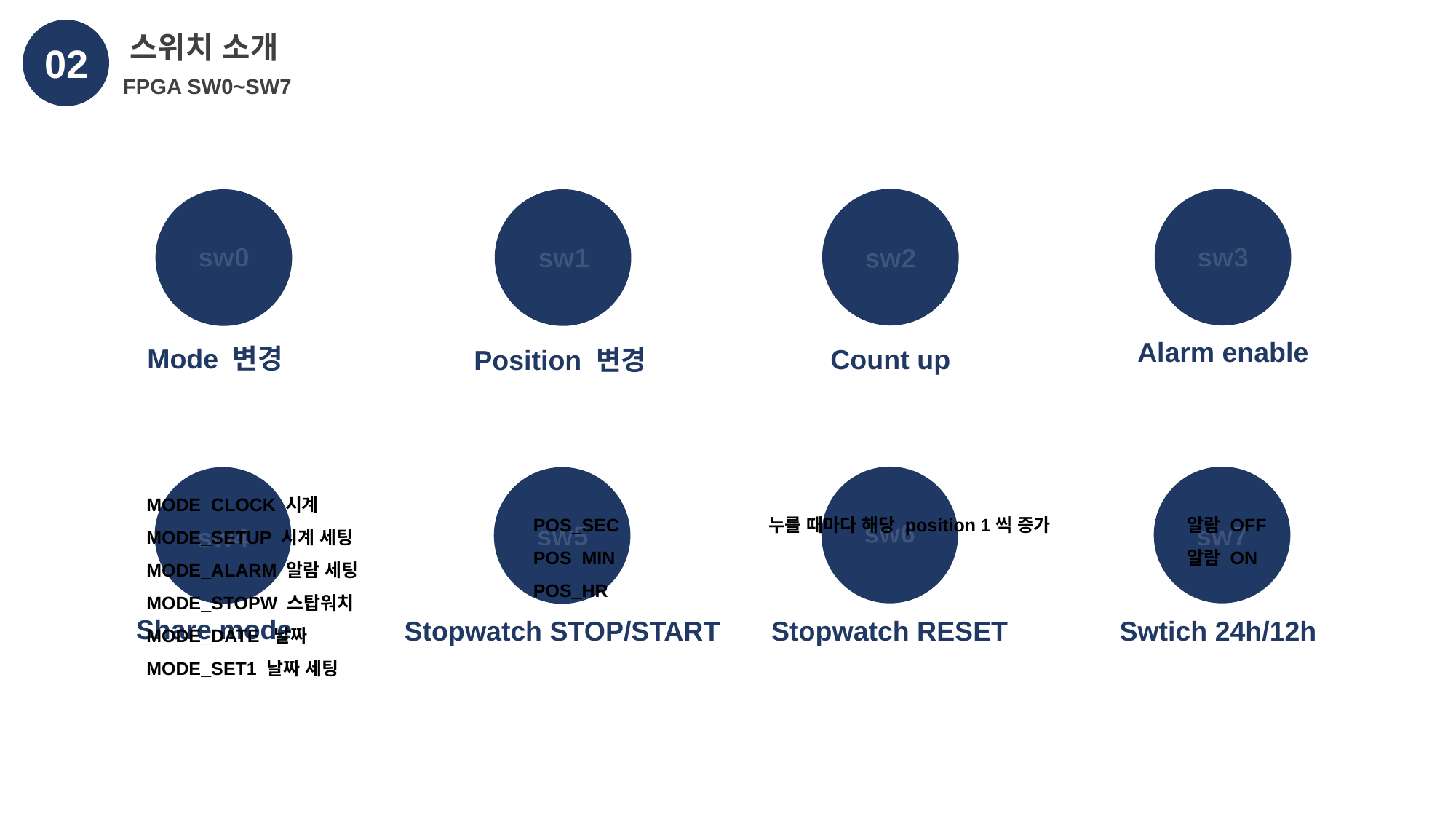

스위치 소개
02
FPGA SW0~SW7

sw0
sw3
sw1
sw2
Alarm enable
Mode 변경
Count up
Position 변경

sw6
sw5
sw7
sw4
Share mode
Stopwatch STOP/START
Stopwatch RESET
Swtich 24h/12h
MODE_CLOCK 시계
MODE_SETUP 시계 세팅
MODE_ALARM 알람 세팅
MODE_STOPW 스탑워치
MODE_DATE  날짜
MODE_SET1 날짜 세팅
 POS_SEC
 POS_MIN
 POS_HR
누를 때마다 해당 position 1씩 증가
알람 OFF
알람 ON